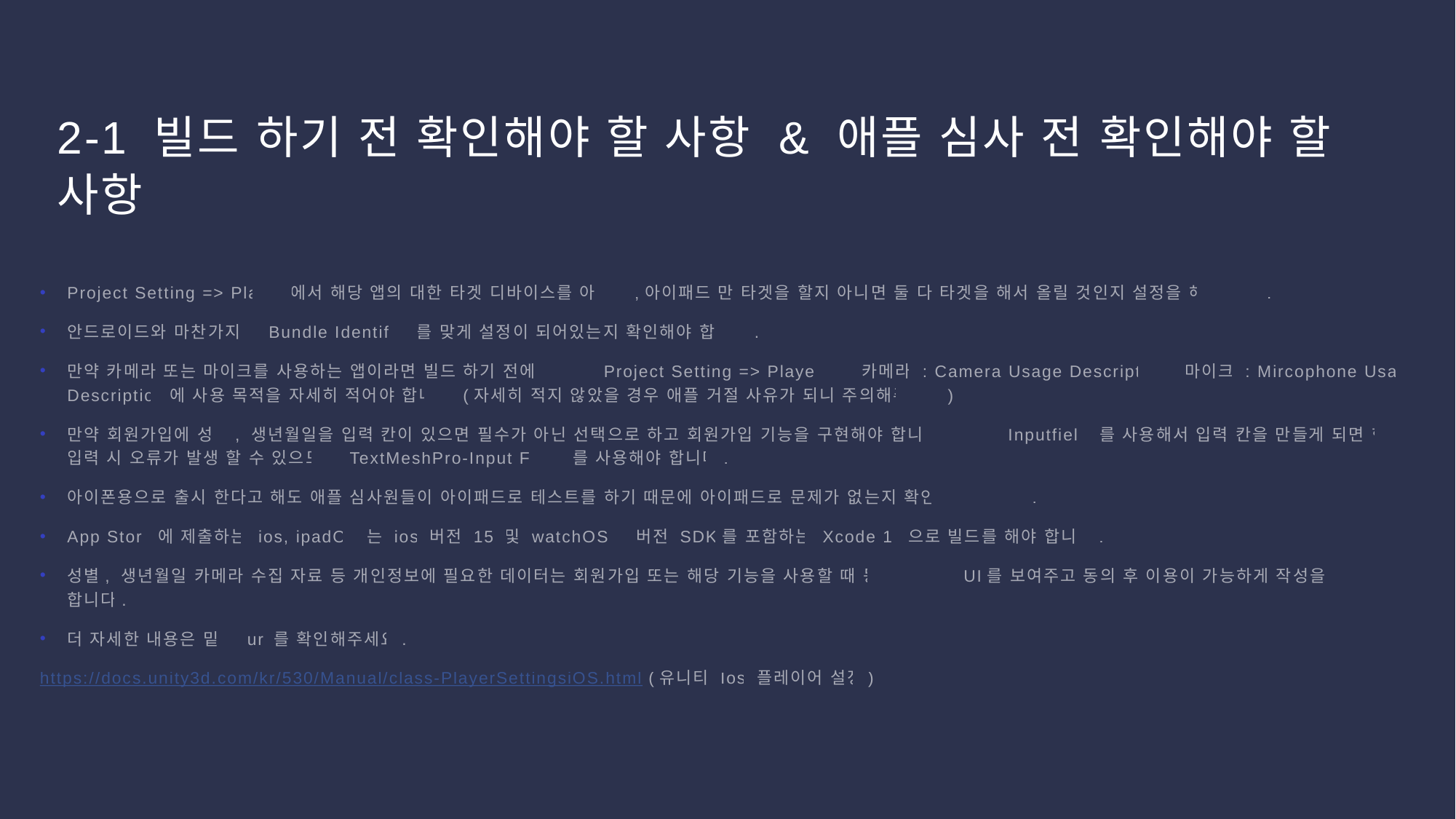

# 2-1 빌드 하기 전 확인해야 할 사항 & 애플 심사 전 확인해야 할 사항
Project Setting => Player에서 해당 앱의 대한 타겟 디바이스를 아이폰,아이패드 만 타겟을 할지 아니면 둘 다 타겟을 해서 올릴 것인지 설정을 해야 한다.
안드로이드와 마찬가지로 Bundle Identifier를 맞게 설정이 되어있는지 확인해야 합니다.
만약 카메라 또는 마이크를 사용하는 앱이라면 빌드 하기 전에 유니티 Project Setting => Player => 카메라 : Camera Usage Description, 마이크 : Mircophone Usage Description에 사용 목적을 자세히 적어야 합니다 (자세히 적지 않았을 경우 애플 거절 사유가 되니 주의해주세요)
만약 회원가입에 성별, 생년월일을 입력 칸이 있으면 필수가 아닌 선택으로 하고 회원가입 기능을 구현해야 합니다 그리고 Inputfield 를 사용해서 입력 칸을 만들게 되면 한글 입력 시 오류가 발생 할 수 있으므로 TextMeshPro-Input Field 를 사용해야 합니다.
아이폰용으로 출시 한다고 해도 애플 심사원들이 아이패드로 테스트를 하기 때문에 아이패드로 문제가 없는지 확인해야 합니다.
App Store에 제출하는 ios, ipadOs 는 ios 버전 15 및 watchOS 8 버전 SDK를 포함하는 Xcode 13으로 빌드를 해야 합니다.
성별, 생년월일 카메라 수집 자료 등 개인정보에 필요한 데이터는 회원가입 또는 해당 기능을 사용할 때 동의를 받는 UI를 보여주고 동의 후 이용이 가능하게 작성을 해야 합니다.
더 자세한 내용은 밑에 url를 확인해주세요.
https://docs.unity3d.com/kr/530/Manual/class-PlayerSettingsiOS.html (유니티 Ios 플레이어 설정)